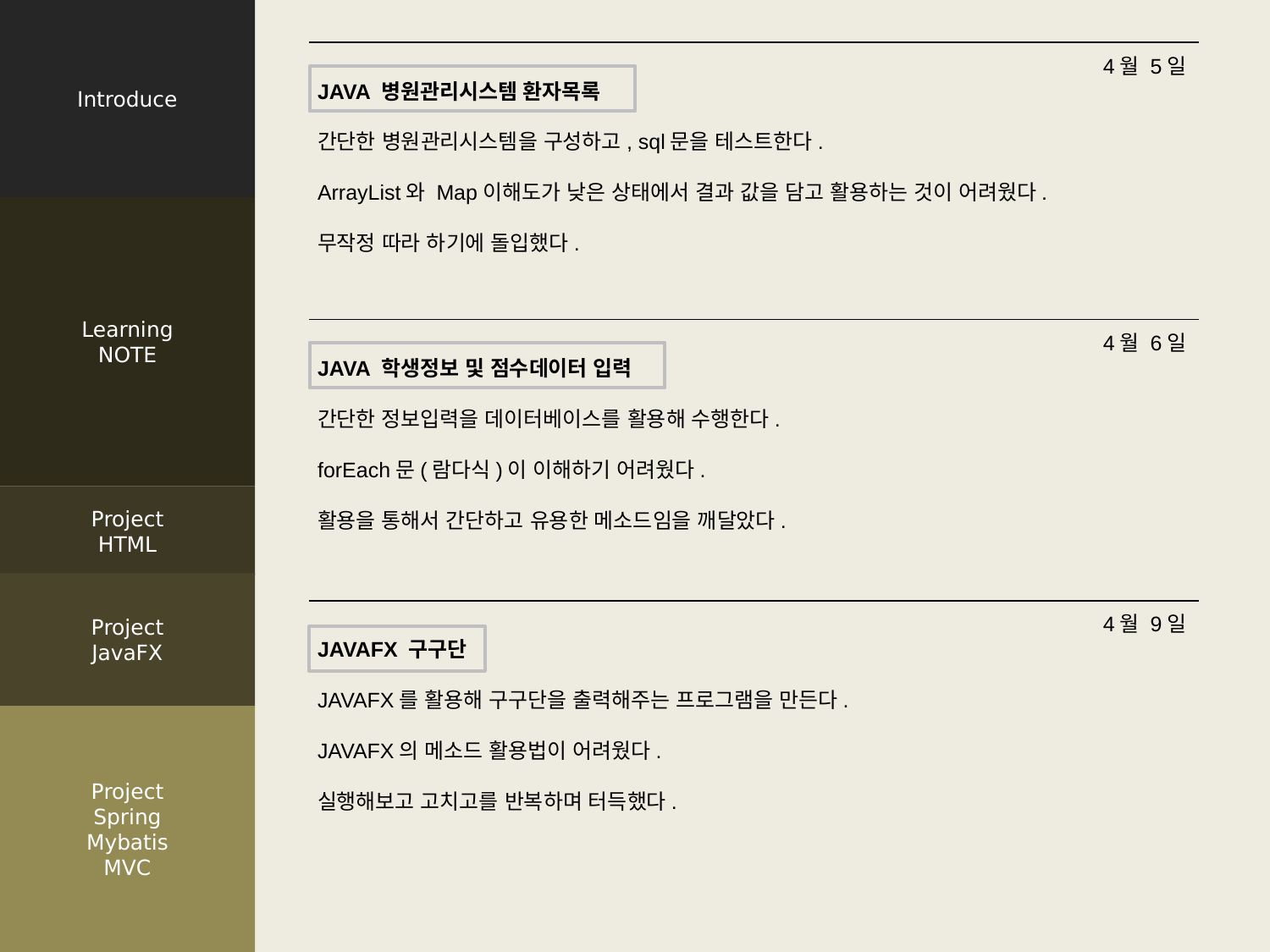

Introduce
Learning
NOTE
Project
HTML
Project
JavaFX
Project
Spring
Mybatis
MVC

4월 5일
JAVA 병원관리시스템 환자목록

간단한 병원관리시스템을 구성하고, sql문을 테스트한다.

ArrayList와 Map이해도가 낮은 상태에서 결과 값을 담고 활용하는 것이 어려웠다.

무작정 따라 하기에 돌입했다.

4월 6일
JAVA 학생정보 및 점수데이터 입력

간단한 정보입력을 데이터베이스를 활용해 수행한다.

forEach문(람다식)이 이해하기 어려웠다.

활용을 통해서 간단하고 유용한 메소드임을 깨달았다.

4월 9일
JAVAFX 구구단

JAVAFX를 활용해 구구단을 출력해주는 프로그램을 만든다.

JAVAFX의 메소드 활용법이 어려웠다.

실행해보고 고치고를 반복하며 터득했다.